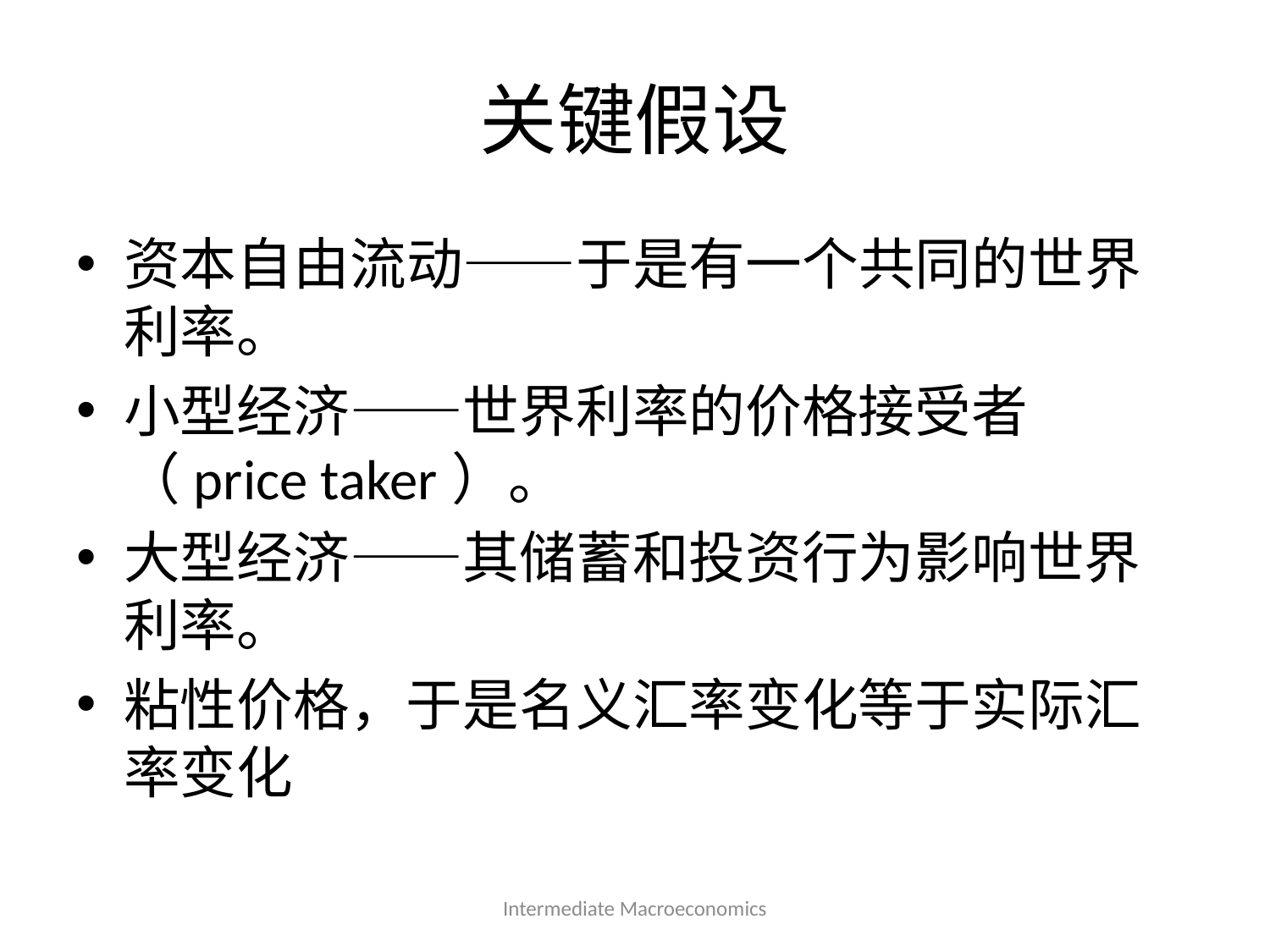

# 关键假设
资本自由流动——于是有一个共同的世界利率。
小型经济——世界利率的价格接受者（price taker）。
大型经济——其储蓄和投资行为影响世界利率。
粘性价格，于是名义汇率变化等于实际汇率变化
Intermediate Macroeconomics